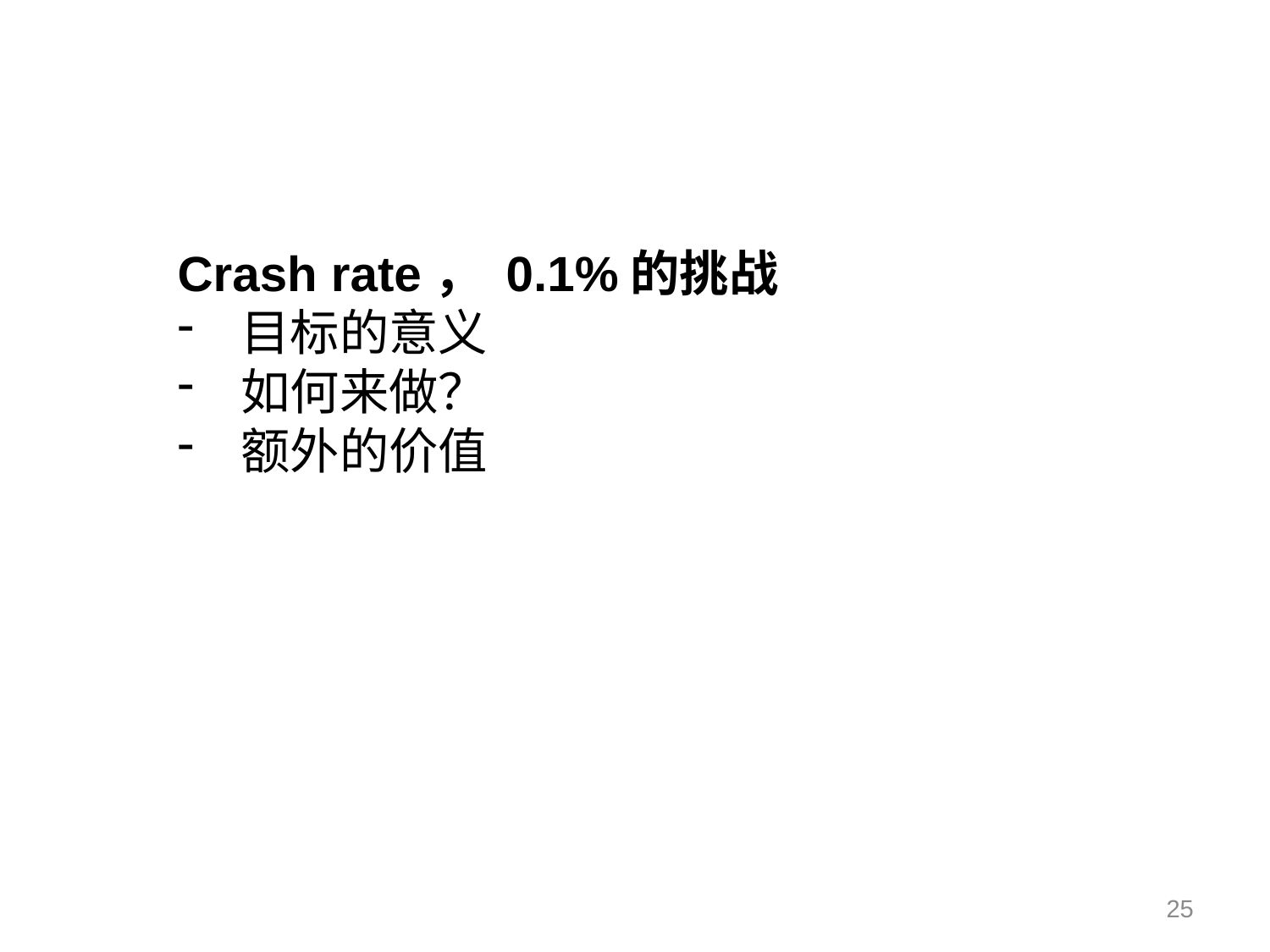

Crash rate， 0.1%的挑战
目标的意义
如何来做？
额外的价值

25